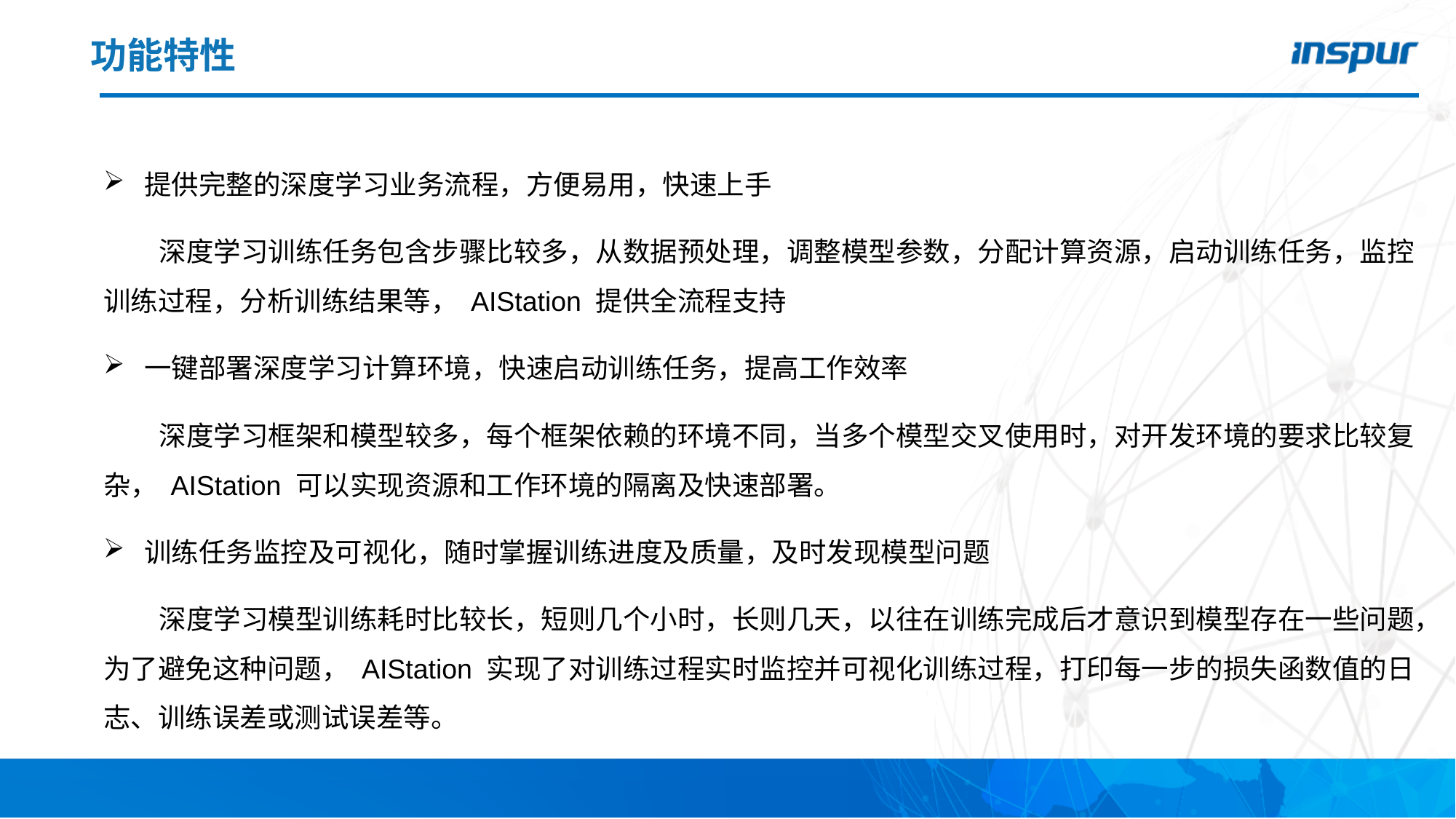

# 功能特性
提供完整的深度学习业务流程，方便易用，快速上手
深度学习训练任务包含步骤比较多，从数据预处理，调整模型参数，分配计算资源，启动训练任务，监控训练过程，分析训练结果等， AIStation 提供全流程支持
一键部署深度学习计算环境，快速启动训练任务，提高工作效率
深度学习框架和模型较多，每个框架依赖的环境不同，当多个模型交叉使用时，对开发环境的要求比较复杂， AIStation 可以实现资源和工作环境的隔离及快速部署。
训练任务监控及可视化，随时掌握训练进度及质量，及时发现模型问题
深度学习模型训练耗时比较长，短则几个小时，长则几天，以往在训练完成后才意识到模型存在一些问题，为了避免这种问题， AIStation 实现了对训练过程实时监控并可视化训练过程，打印每一步的损失函数值的日志、训练误差或测试误差等。